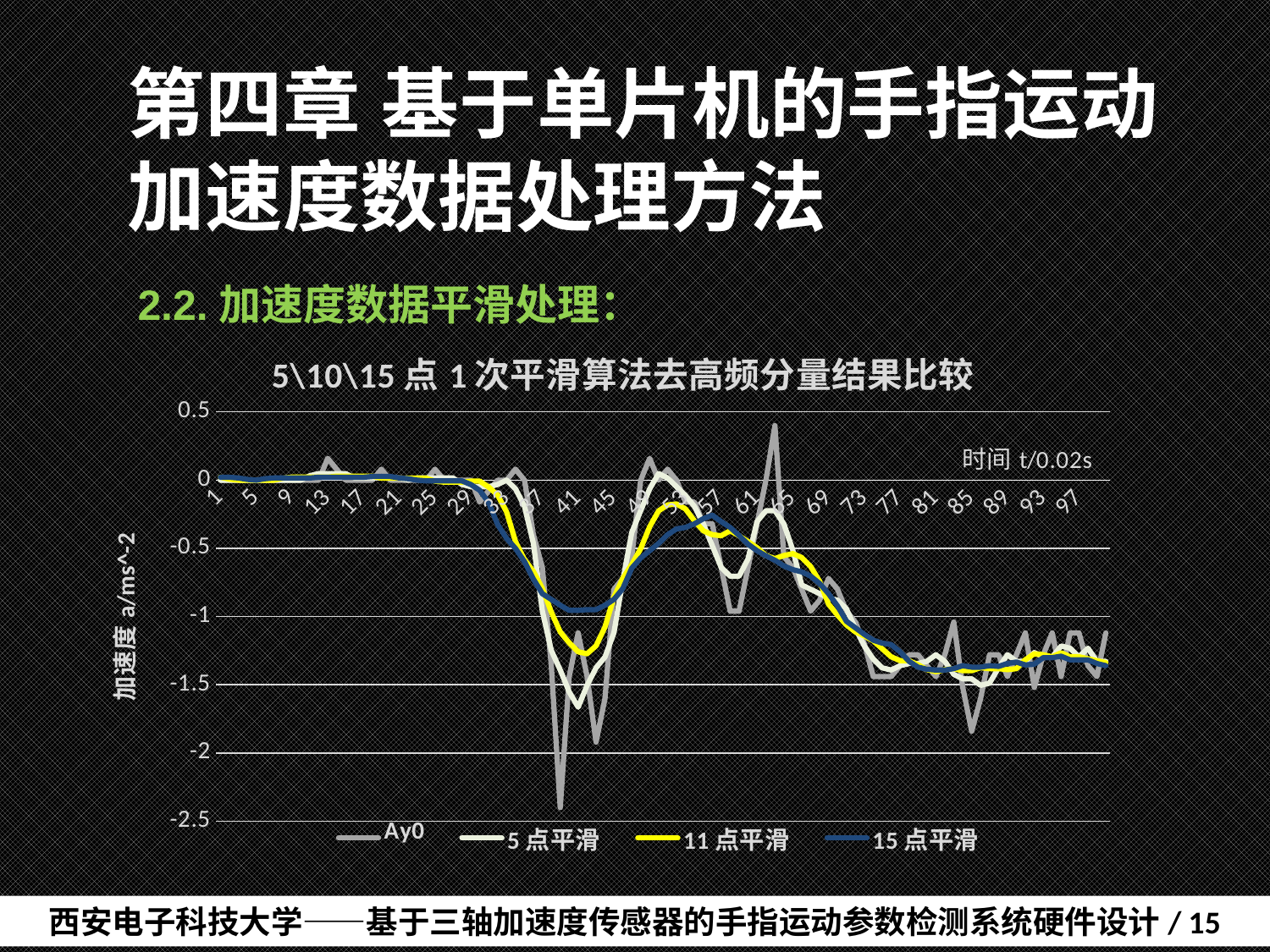

# 第四章	基于单片机的手指运动加速度数据处理方法
2.2.加速度数据平滑处理：

### Chart: 5\10\15点1次平滑算法去高频分量结果比较

| Category | Ay0 | 5点平滑 | 11点平滑 | 15点平滑 |
|---|---|---|---|---|
西安电子科技大学——基于三轴加速度传感器的手指运动参数检测系统硬件设计/ 15